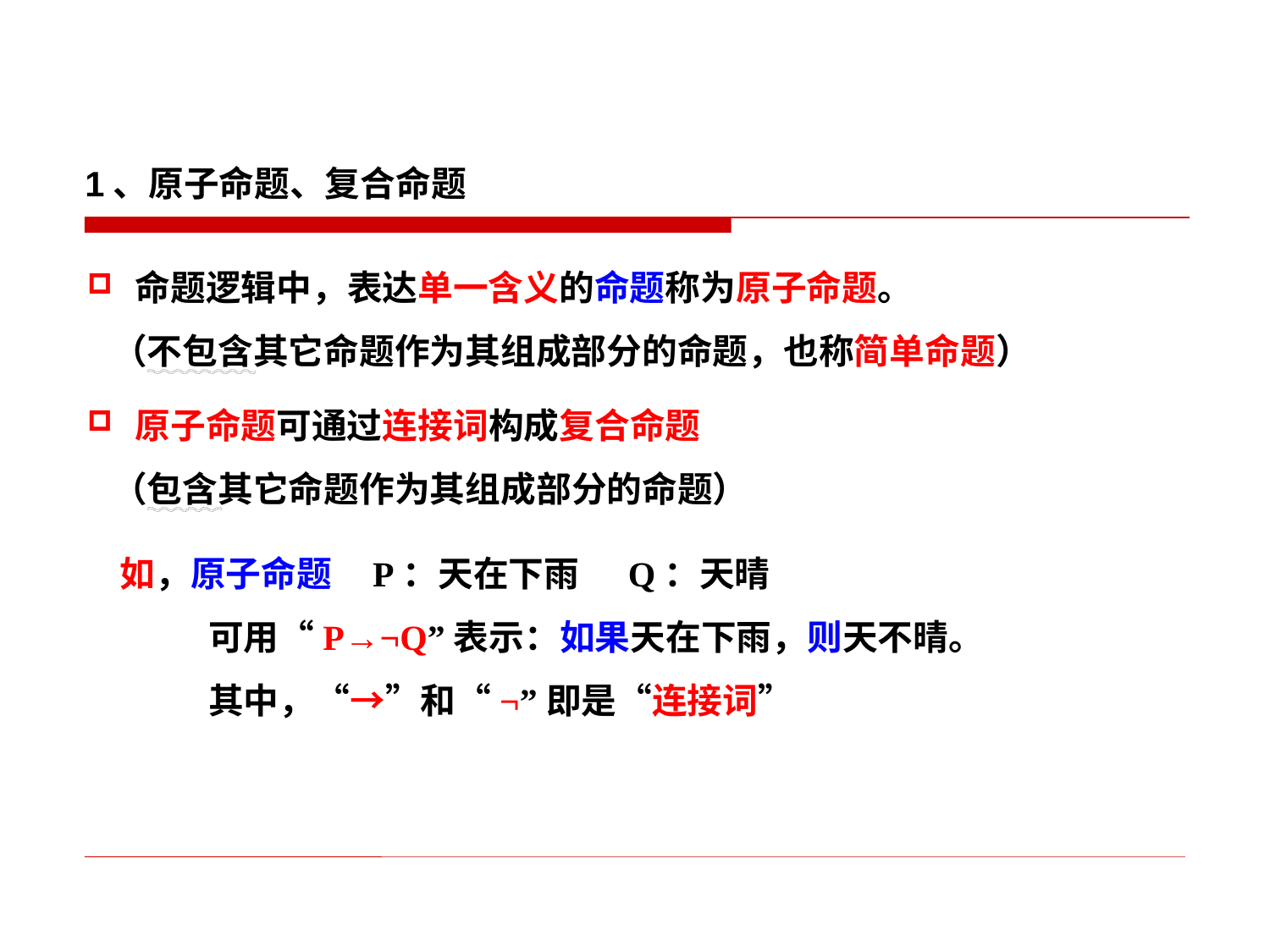

1、原子命题、复合命题
命题逻辑中，表达单一含义的命题称为原子命题。
  （不包含其它命题作为其组成部分的命题，也称简单命题）
原子命题可通过连接词构成复合命题
  （包含其它命题作为其组成部分的命题）
   如，原子命题    P：天在下雨     Q：天晴
              可用“P→¬Q”表示：如果天在下雨，则天不晴。
              其中，“→”和“¬”即是“连接词”